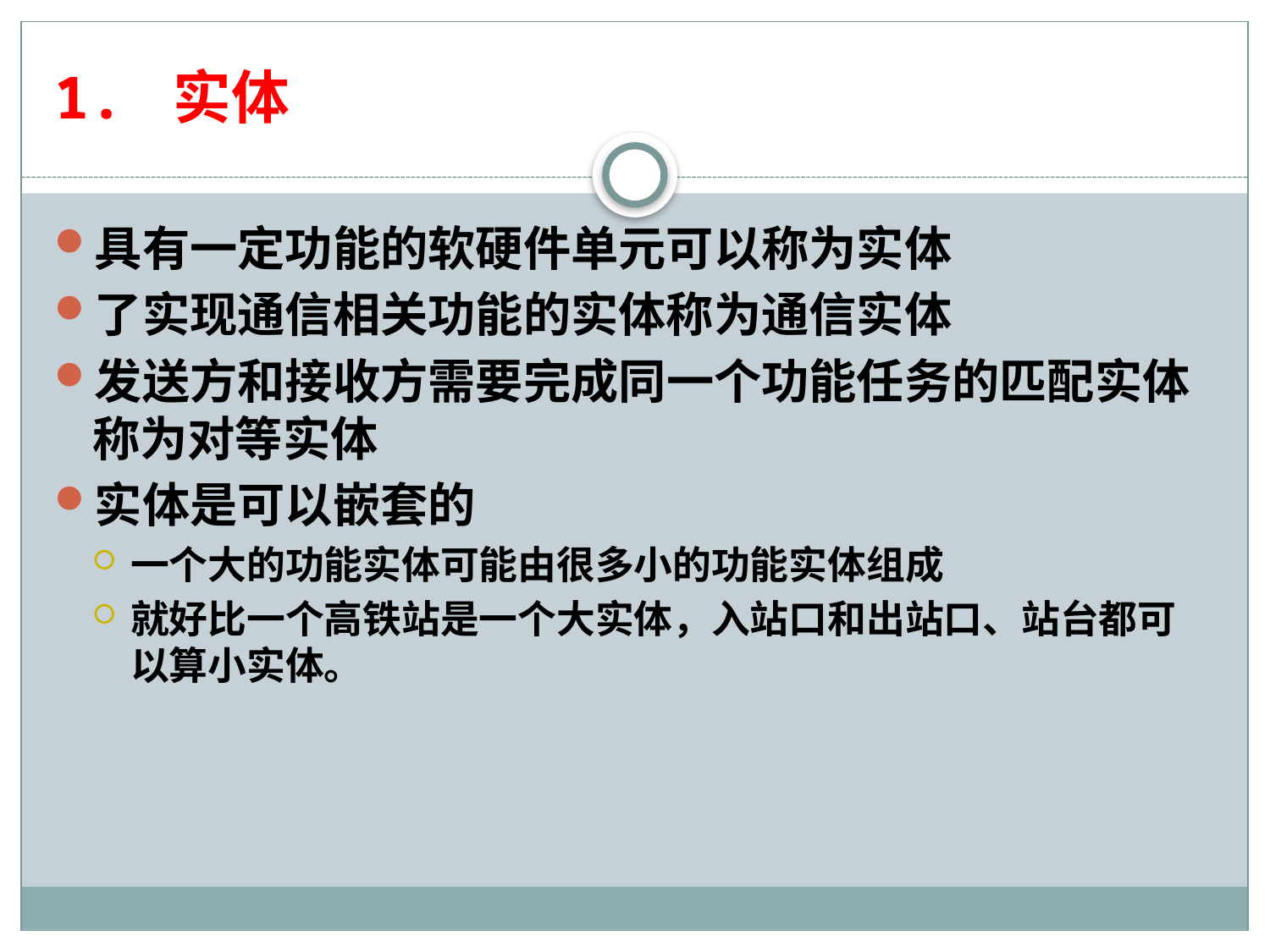

# 1. 实体
具有一定功能的软硬件单元可以称为实体
了实现通信相关功能的实体称为通信实体
发送方和接收方需要完成同一个功能任务的匹配实体称为对等实体
实体是可以嵌套的
一个大的功能实体可能由很多小的功能实体组成
就好比一个高铁站是一个大实体，入站口和出站口、站台都可以算小实体。